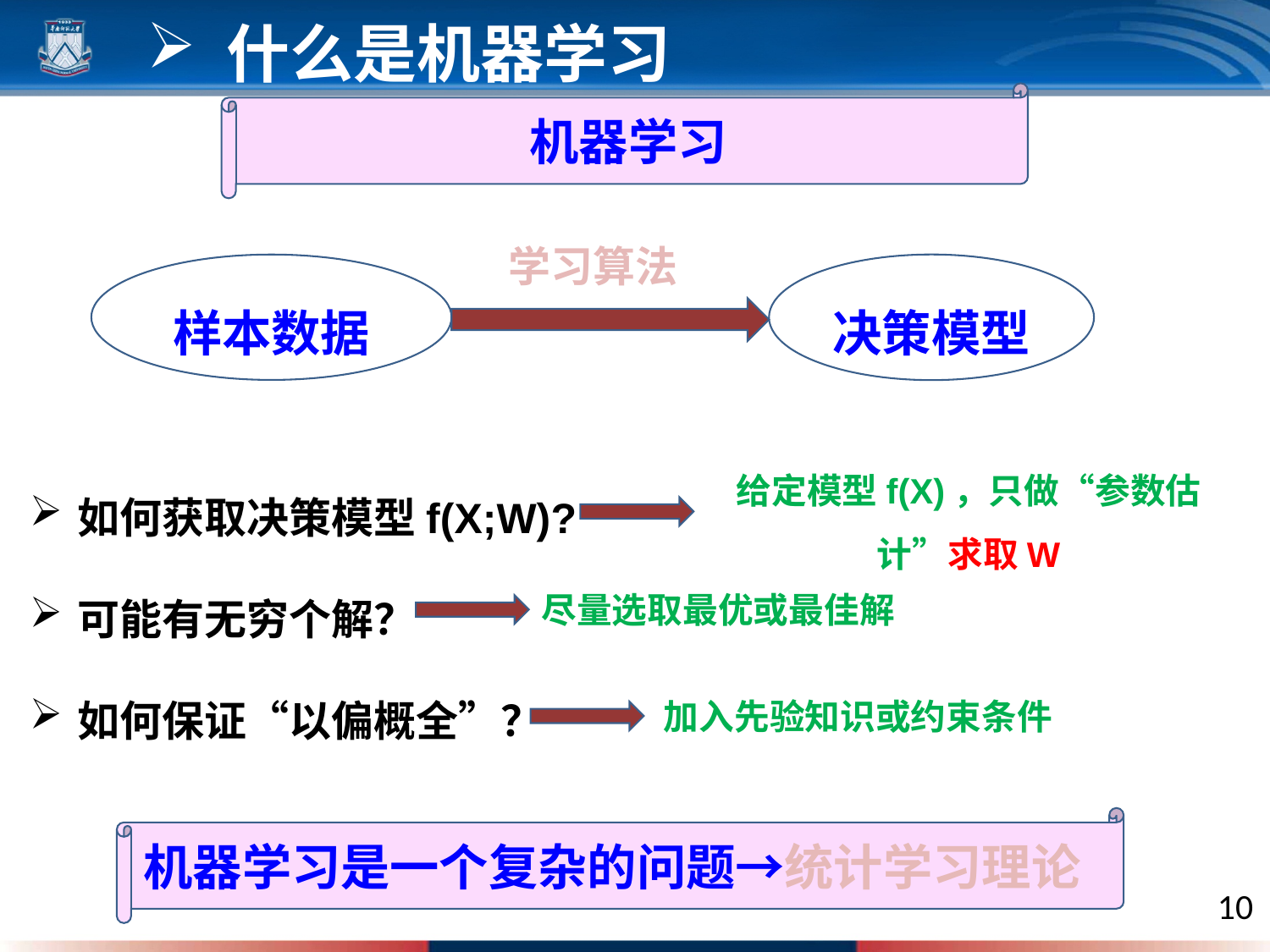

什么是机器学习
机器学习
学习算法
样本数据
决策模型

如何获取决策模型f(X;W)?
可能有无穷个解？
如何保证“以偏概全”？
给定模型f(X)，只做“参数估计”求取W

尽量选取最优或最佳解

加入先验知识或约束条件

机器学习是一个复杂的问题→统计学习理论